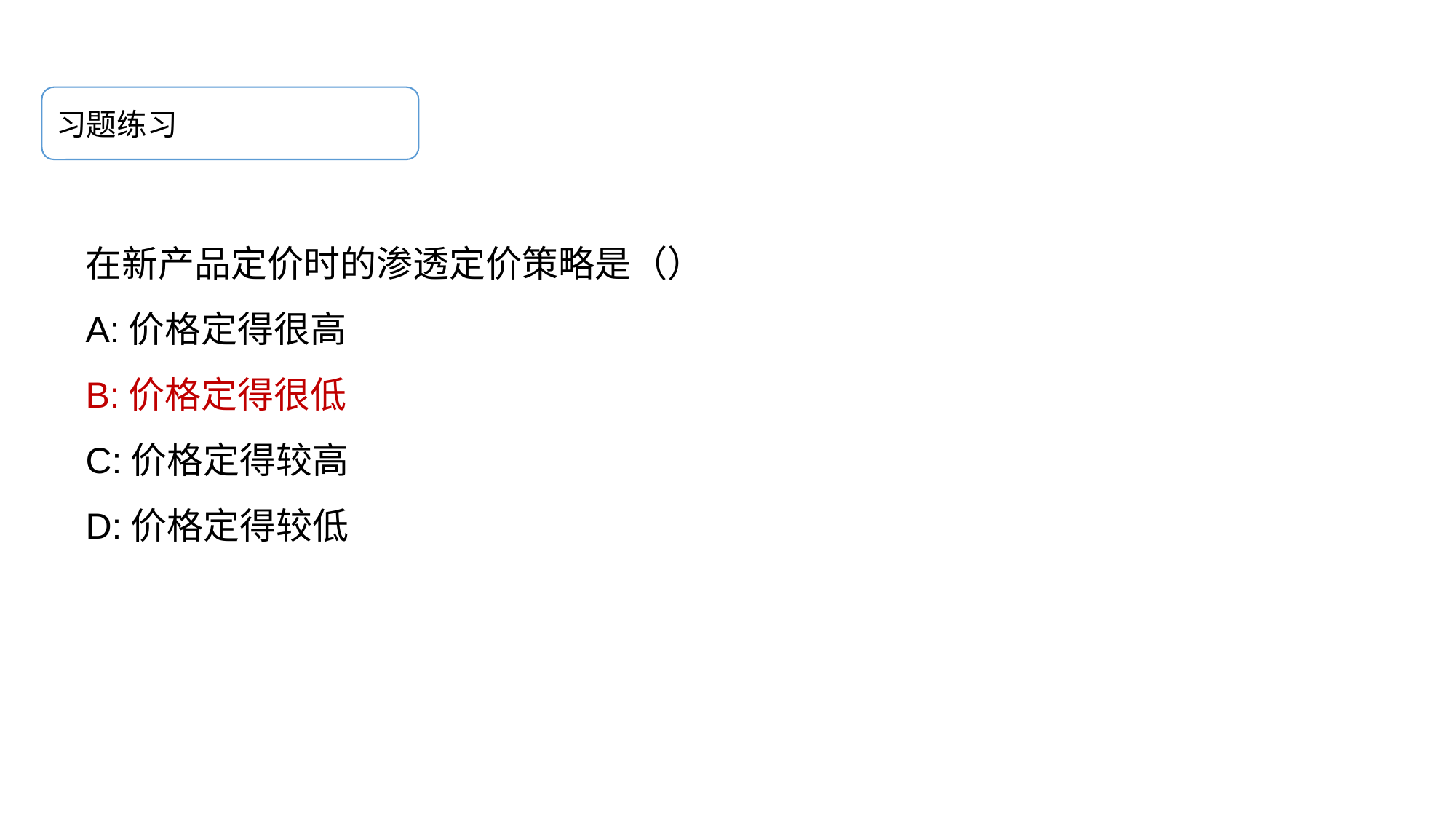

习题练习
在新产品定价时的渗透定价策略是（）
A:价格定得很高
B:价格定得很低
C:价格定得较高
D:价格定得较低